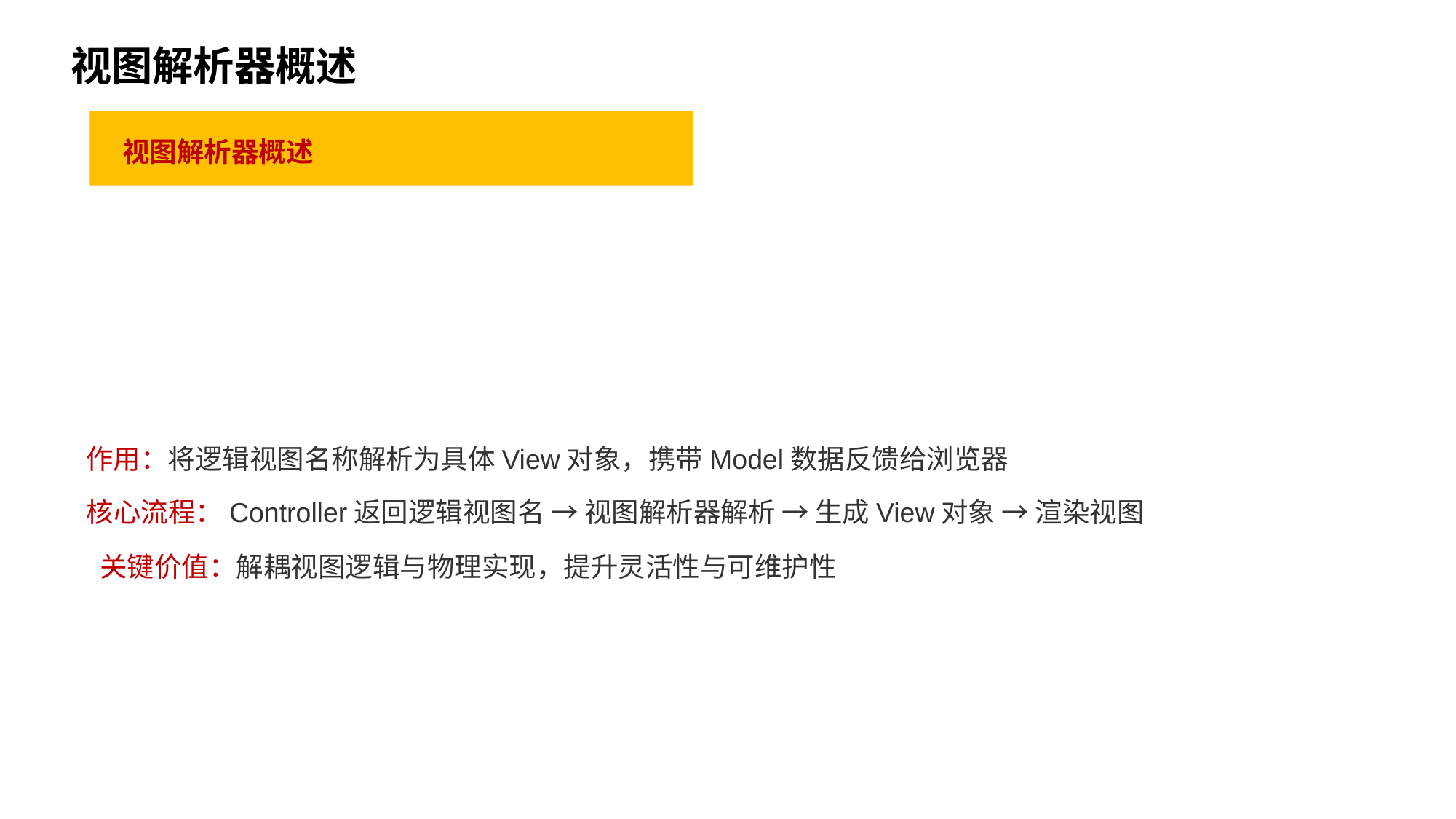

视图解析器概述

视图解析器概述
作用：将逻辑视图名称解析为具体View对象，携带Model数据反馈给浏览器
核心流程：Controller返回逻辑视图名 → 视图解析器解析 → 生成View对象 → 渲染视图
关键价值：解耦视图逻辑与物理实现，提升灵活性与可维护性